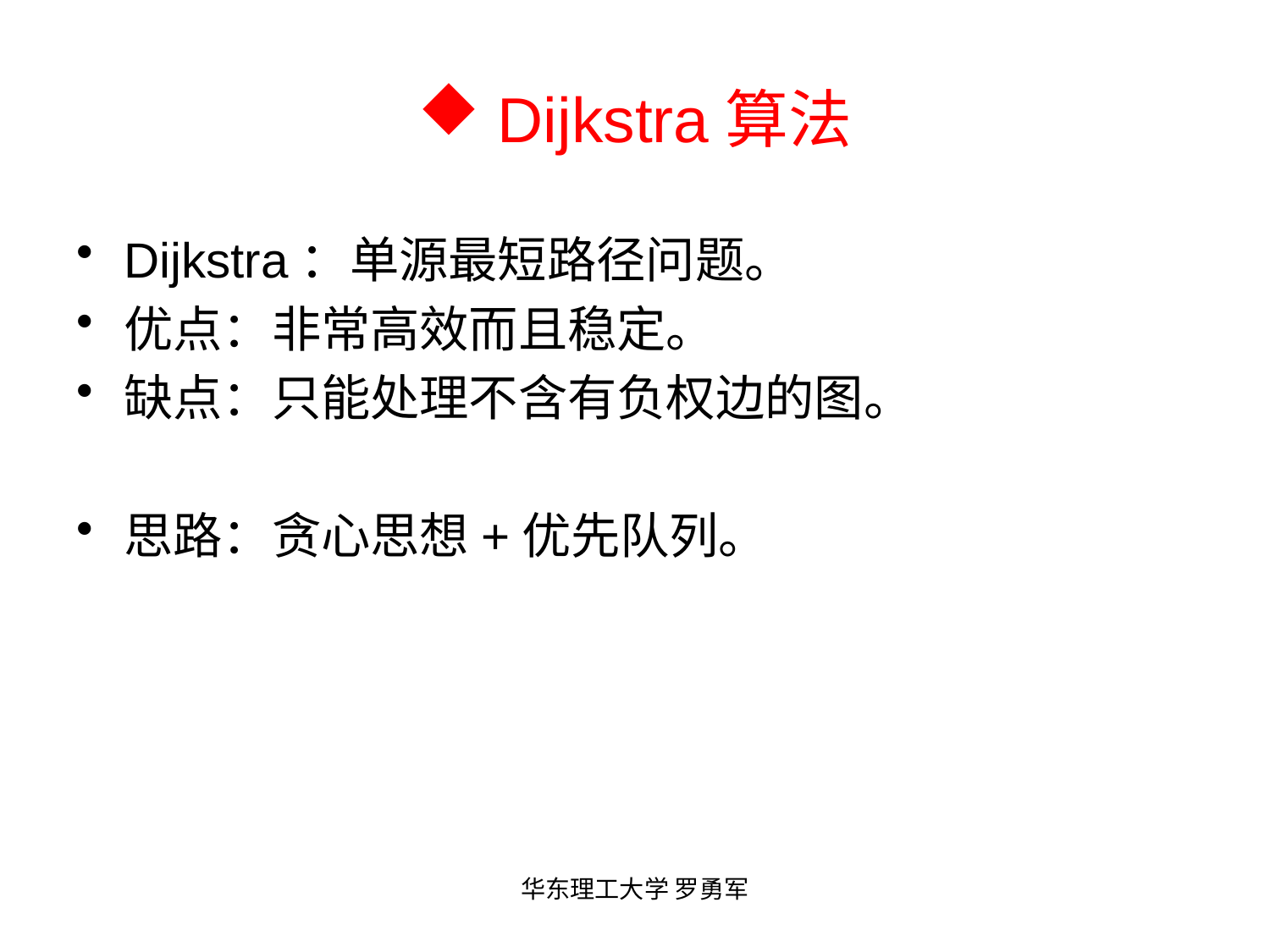

# Dijkstra算法
Dijkstra：单源最短路径问题。
优点：非常高效而且稳定。
缺点：只能处理不含有负权边的图。

思路：贪心思想+优先队列。

华东理工大学 罗勇军